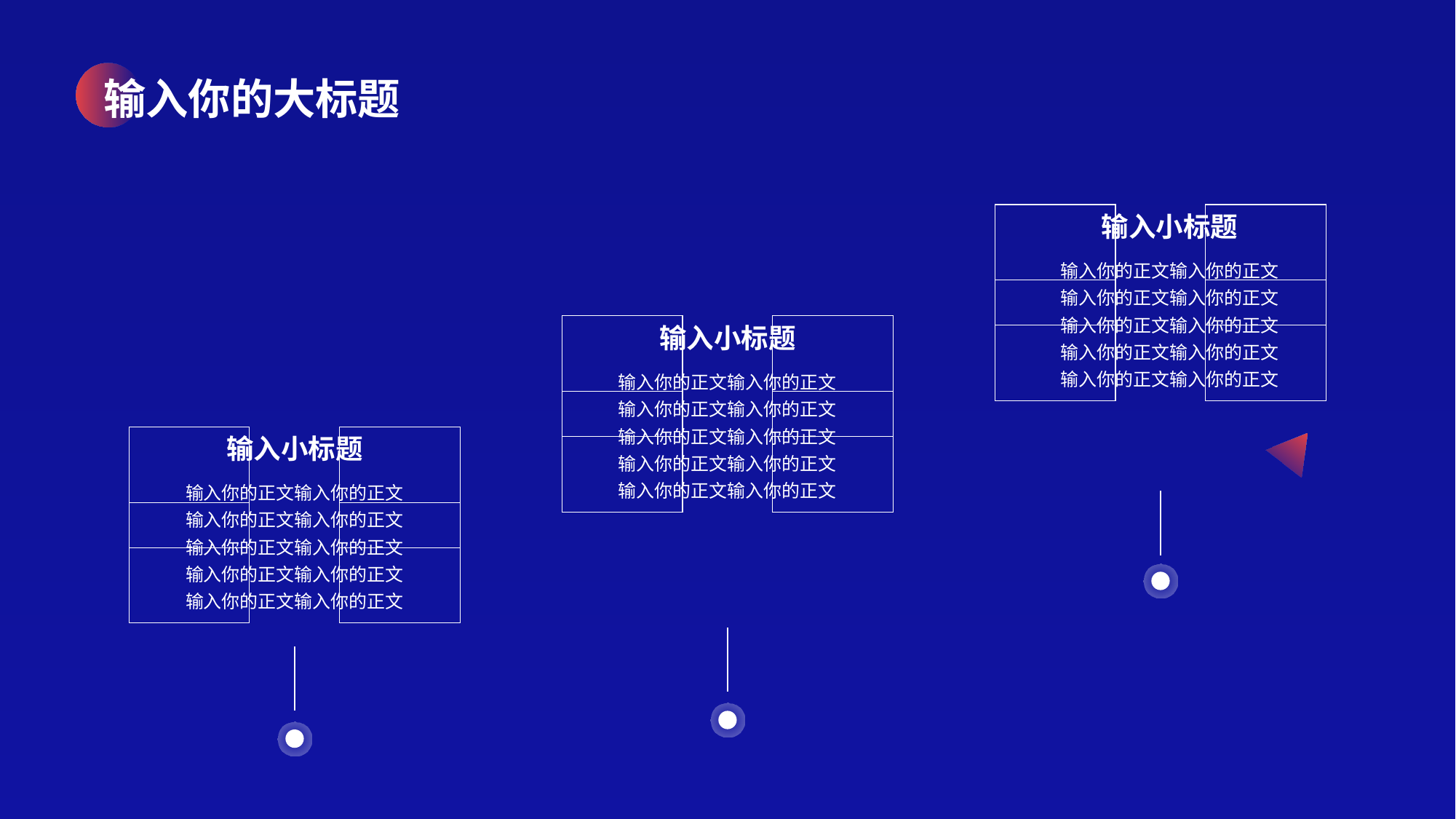

输入你的大标题
输入小标题
输入你的正文输入你的正文
输入你的正文输入你的正文
输入你的正文输入你的正文
输入你的正文输入你的正文
输入你的正文输入你的正文

输入小标题
输入你的正文输入你的正文
输入你的正文输入你的正文
输入你的正文输入你的正文
输入你的正文输入你的正文
输入你的正文输入你的正文

输入小标题
输入你的正文输入你的正文
输入你的正文输入你的正文
输入你的正文输入你的正文
输入你的正文输入你的正文
输入你的正文输入你的正文